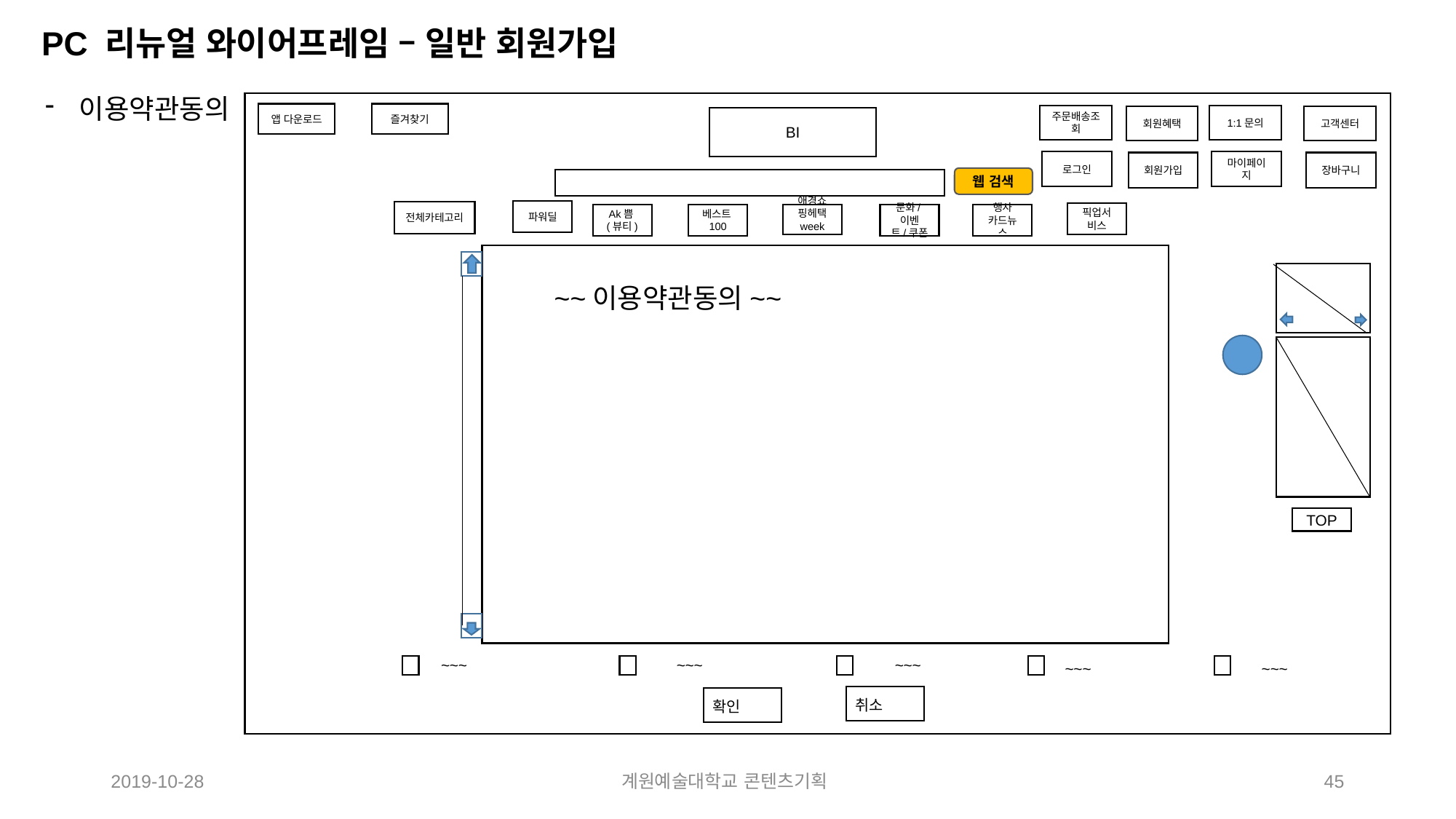

PC 리뉴얼 와이어프레임 – 일반 회원가입
이용약관동의

앱 다운로드
즐겨찾기
주문배송조회
1:1문의
회원혜택
고객센터
BI
로그인
마이페이지
회원가입
장바구니
웹 검색

파워딜
전체카테고리
픽업서비스
Ak쁨(뷰티)
베스트100
애경쇼핑헤택 week

문화/이벤트/쿠폰
행사
카드뉴스

~~이용약관동의~~

TOP

~~~
~~~
~~~
~~~
~~~

취소
확인
2019-10-28
계원예술대학교 콘텐츠기획
45